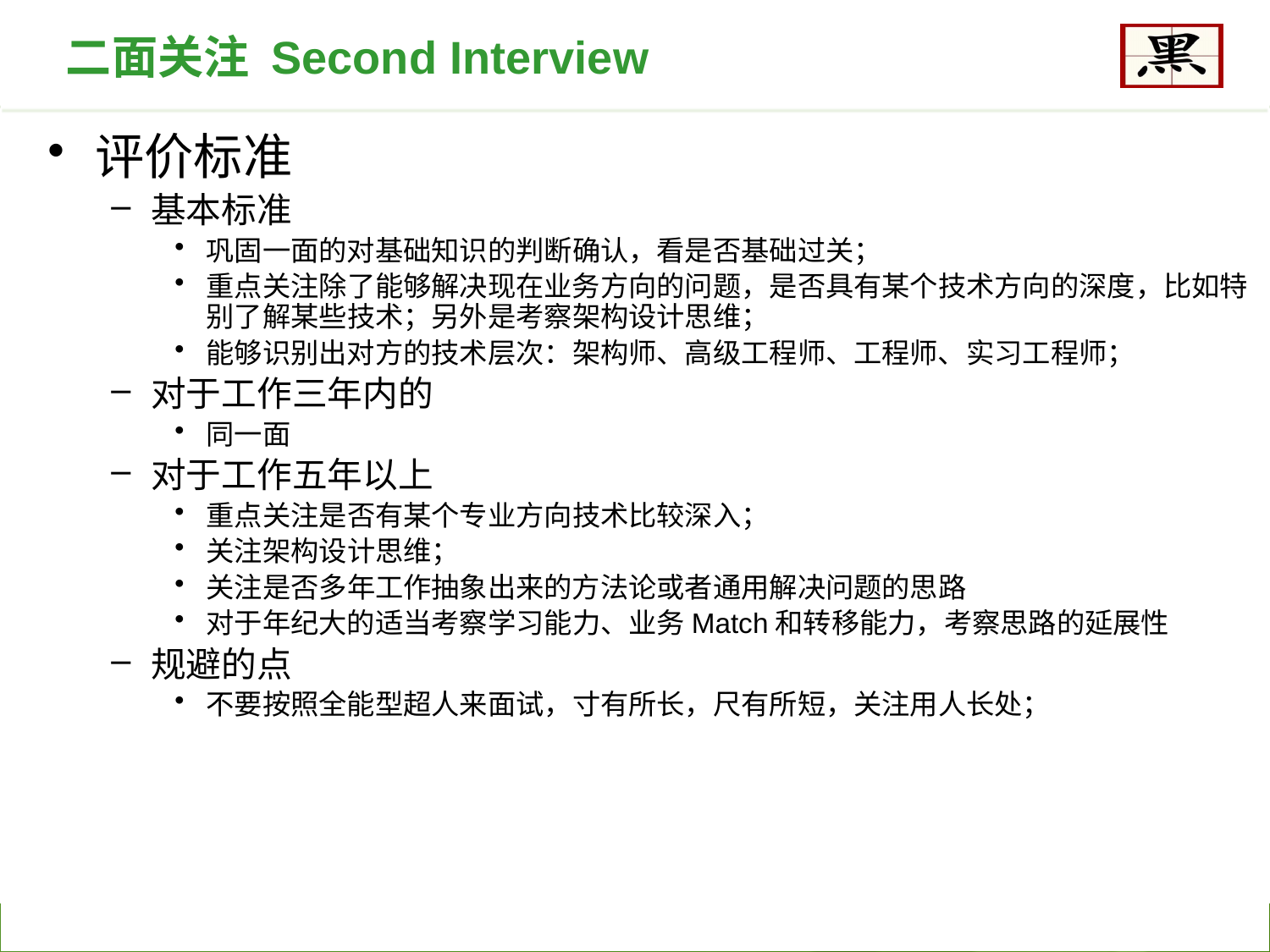

二面关注 Second Interview
评价标准
基本标准
巩固一面的对基础知识的判断确认，看是否基础过关；
重点关注除了能够解决现在业务方向的问题，是否具有某个技术方向的深度，比如特别了解某些技术；另外是考察架构设计思维；
能够识别出对方的技术层次：架构师、高级工程师、工程师、实习工程师；
对于工作三年内的
同一面
对于工作五年以上
重点关注是否有某个专业方向技术比较深入；
关注架构设计思维；
关注是否多年工作抽象出来的方法论或者通用解决问题的思路
对于年纪大的适当考察学习能力、业务Match和转移能力，考察思路的延展性
规避的点
不要按照全能型超人来面试，寸有所长，尺有所短，关注用人长处；